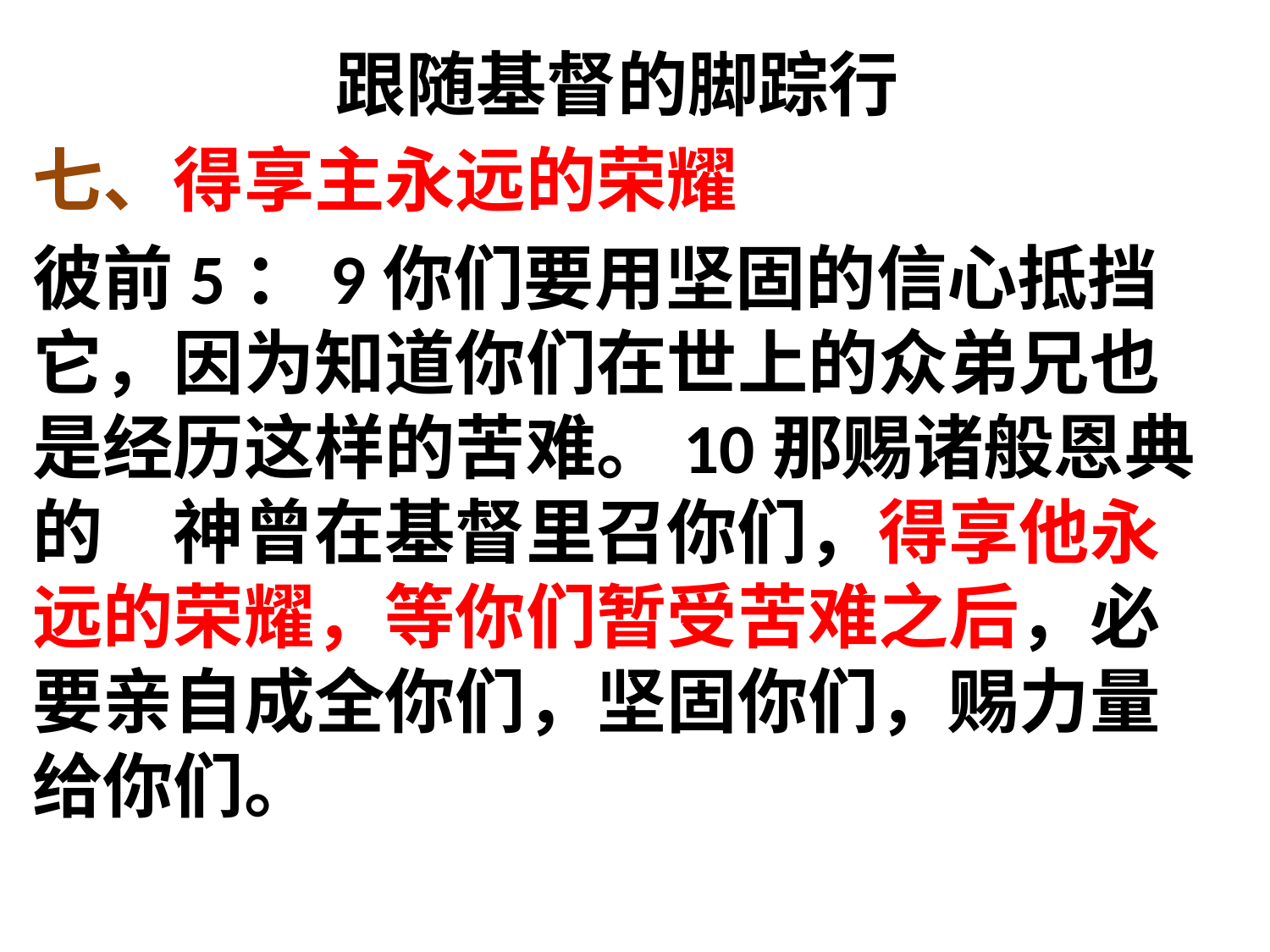

# 跟随基督的脚踪行
七、得享主永远的荣耀
彼前5：9你们要用坚固的信心抵挡它，因为知道你们在世上的众弟兄也是经历这样的苦难。10那赐诸般恩典的　神曾在基督里召你们，得享他永远的荣耀，等你们暂受苦难之后，必要亲自成全你们，坚固你们，赐力量给你们。